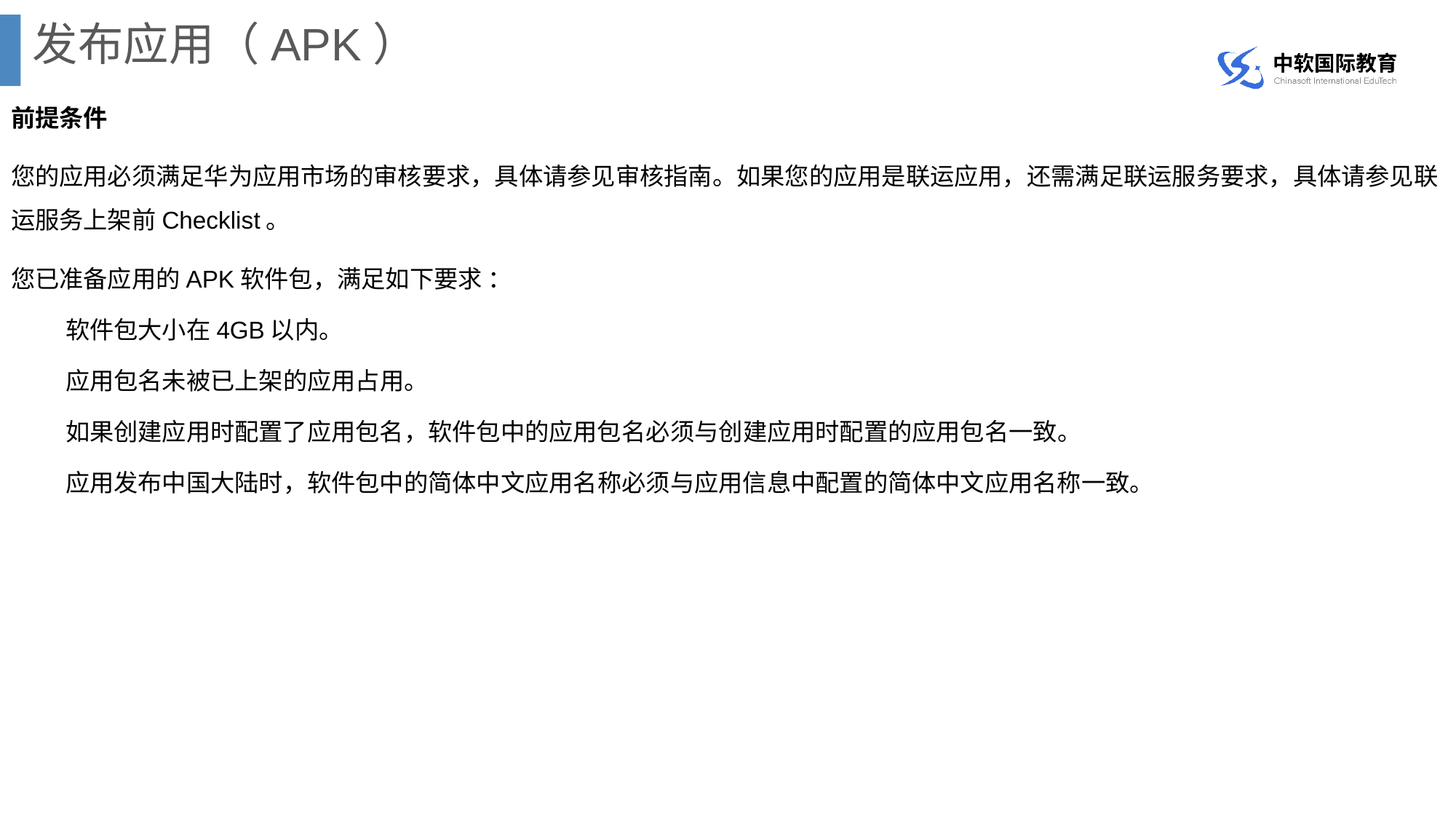

# 发布应用（APK）
前提条件
您的应用必须满足华为应用市场的审核要求，具体请参见审核指南。如果您的应用是联运应用，还需满足联运服务要求，具体请参见联运服务上架前Checklist。
您已准备应用的APK软件包，满足如下要求 ：
软件包大小在4GB以内。
应用包名未被已上架的应用占用。
如果创建应用时配置了应用包名，软件包中的应用包名必须与创建应用时配置的应用包名一致。
应用发布中国大陆时，软件包中的简体中文应用名称必须与应用信息中配置的简体中文应用名称一致。